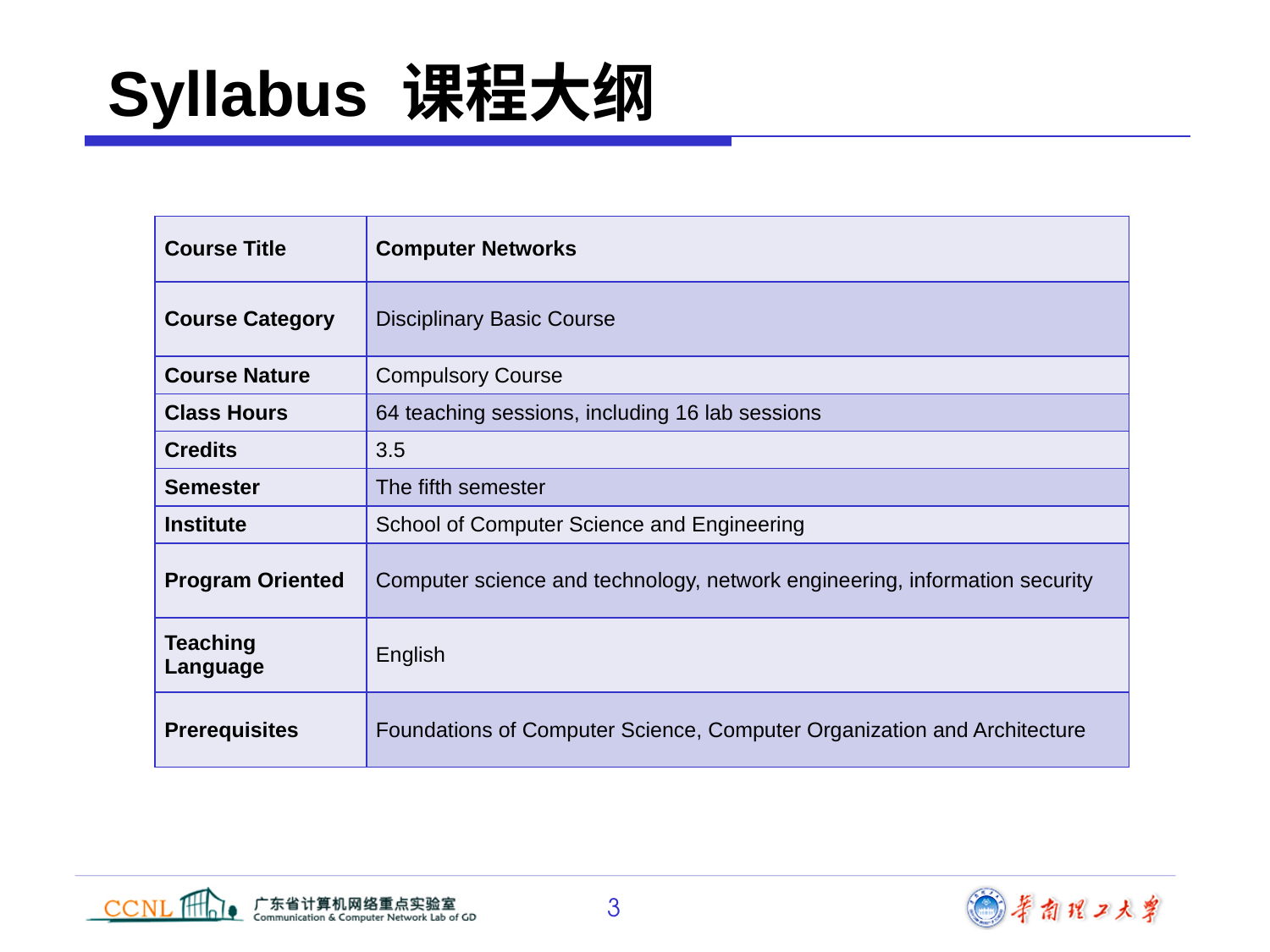

# Syllabus 课程大纲
| Course Title | Computer Networks |
| --- | --- |
| Course Category | Disciplinary Basic Course |
| Course Nature | Compulsory Course |
| Class Hours | 64 teaching sessions, including 16 lab sessions |
| Credits | 3.5 |
| Semester | The fifth semester |
| Institute | School of Computer Science and Engineering |
| Program Oriented | Computer science and technology, network engineering, information security |
| Teaching Language | English |
| Prerequisites | Foundations of Computer Science, Computer Organization and Architecture |